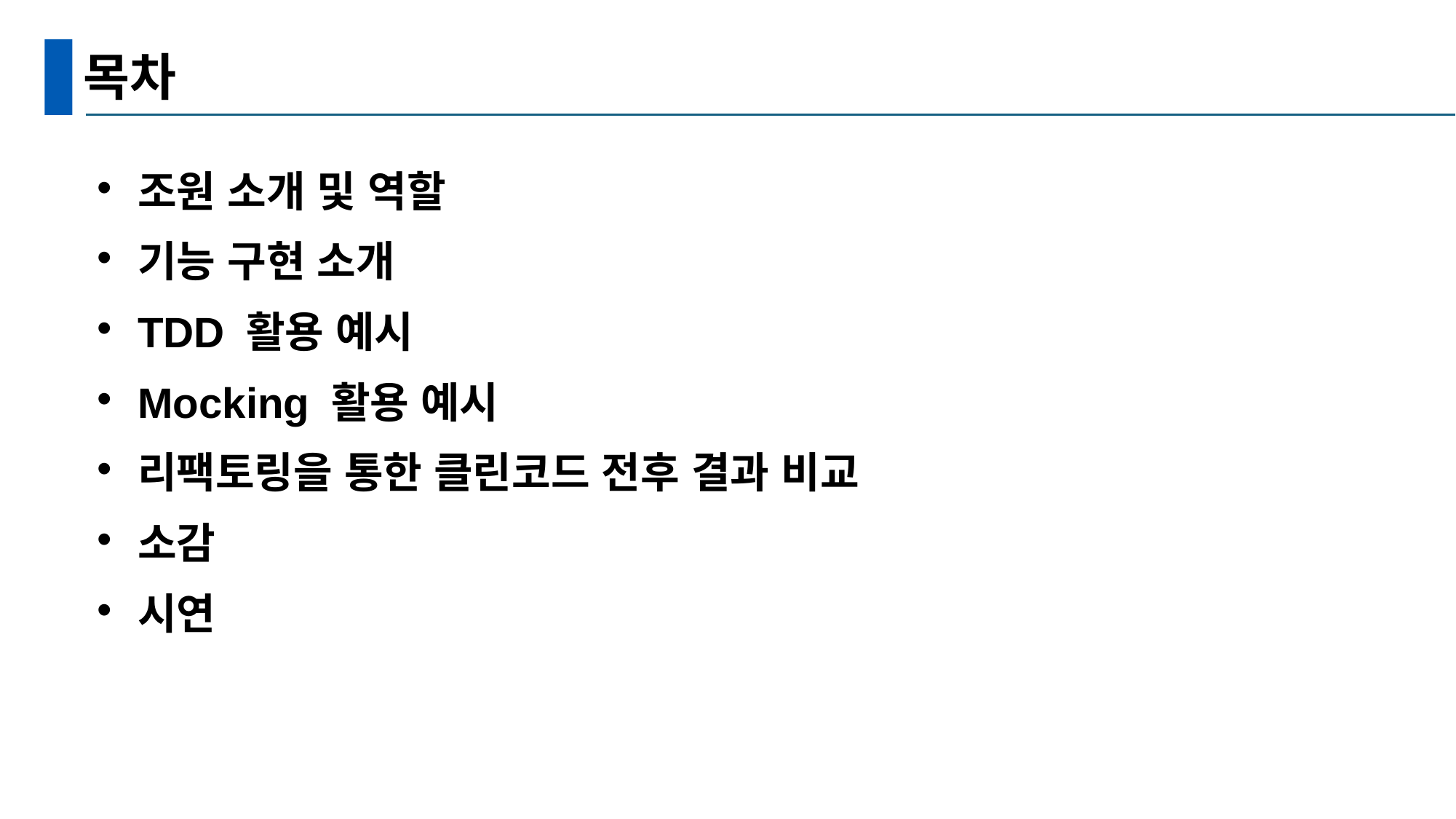

# 목차
조원 소개 및 역할
기능 구현 소개
TDD 활용 예시
Mocking 활용 예시
리팩토링을 통한 클린코드 전후 결과 비교
소감
시연